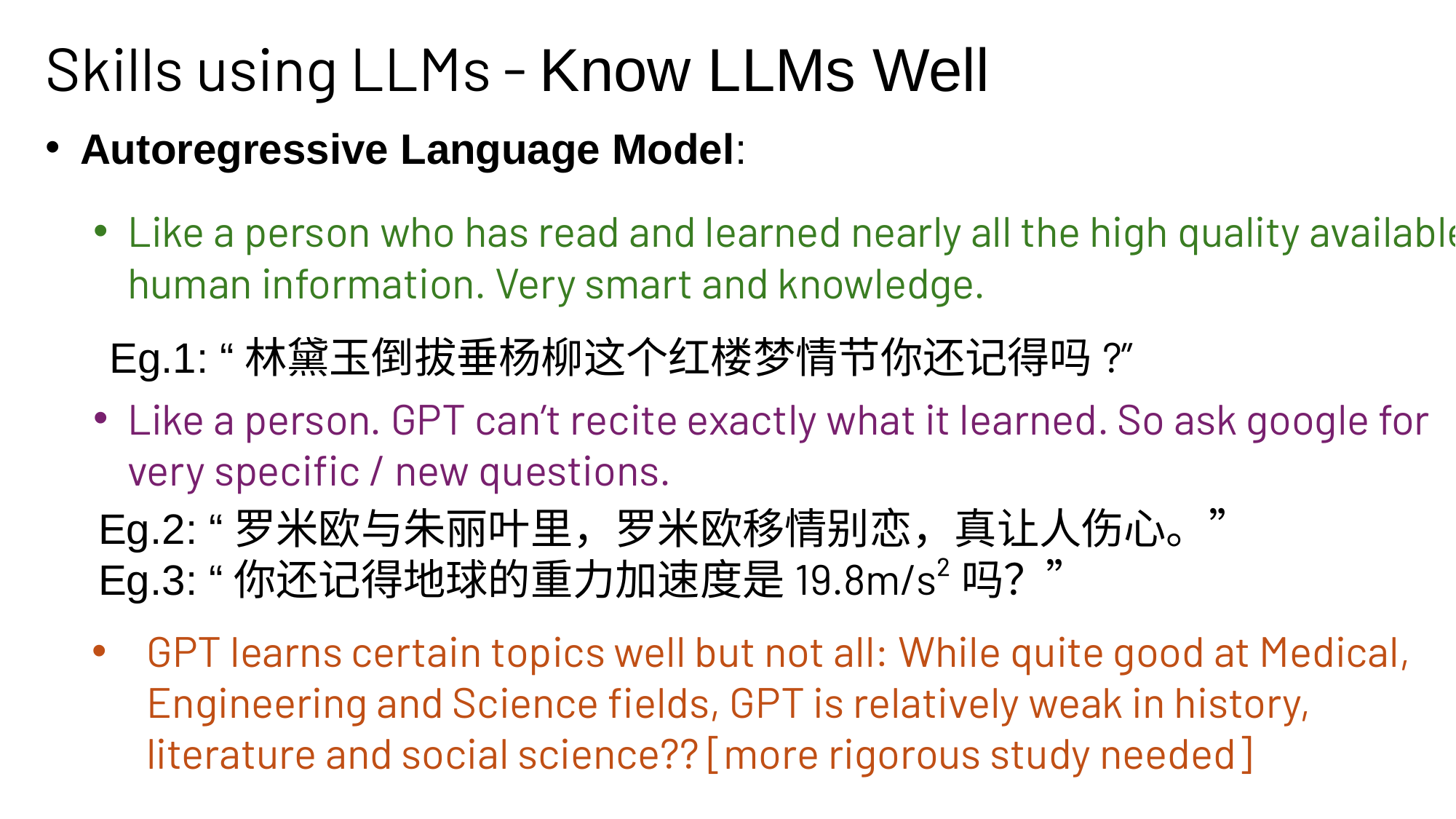

Skills using LLMs - Know LLMs Well

Autoregressive Language Model:

Like a person who has read and learned nearly all the high quality available human information. Very smart and knowledge.
Eg.1: “林黛玉倒拔垂杨柳这个红楼梦情节你还记得吗?”
Like a person. GPT can’t recite exactly what it learned. So ask google for very specific / new questions.

Eg.2: “罗米欧与朱丽叶里，罗米欧移情别恋，真让人伤心。”
Eg.3: “你还记得地球的重力加速度是19.8m/s²吗？”
GPT learns certain topics well but not all: While quite good at Medical, Engineering and Science fields, GPT is relatively weak in history, literature and social science?? [more rigorous study needed]